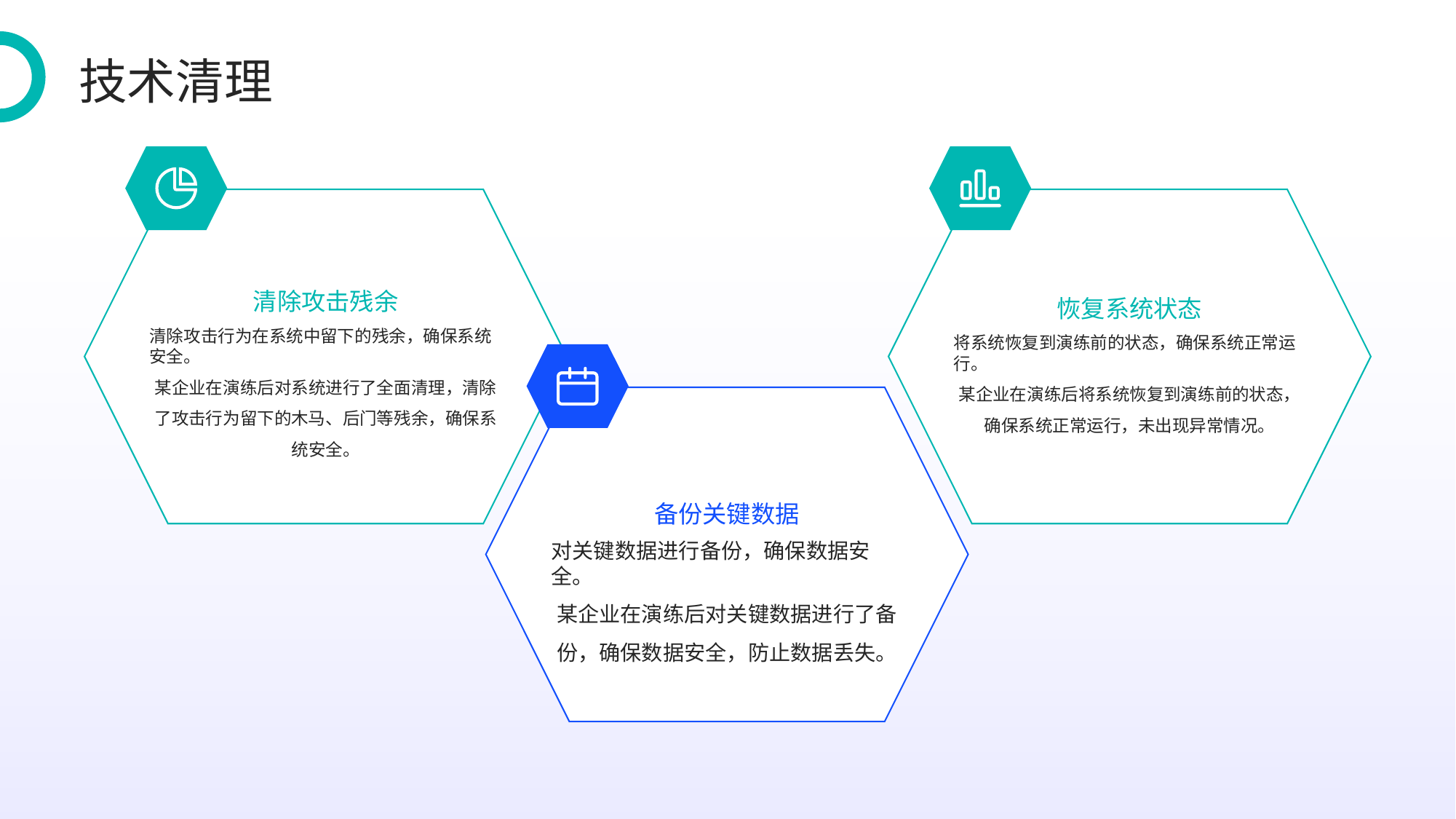

技术清理

清除攻击残余
恢复系统状态
清除攻击行为在系统中留下的残余，确保系统安全。
某企业在演练后对系统进行了全面清理，清除了攻击行为留下的木马、后门等残余，确保系统安全。
将系统恢复到演练前的状态，确保系统正常运行。
某企业在演练后将系统恢复到演练前的状态，确保系统正常运行，未出现异常情况。

备份关键数据
对关键数据进行备份，确保数据安全。
某企业在演练后对关键数据进行了备份，确保数据安全，防止数据丢失。